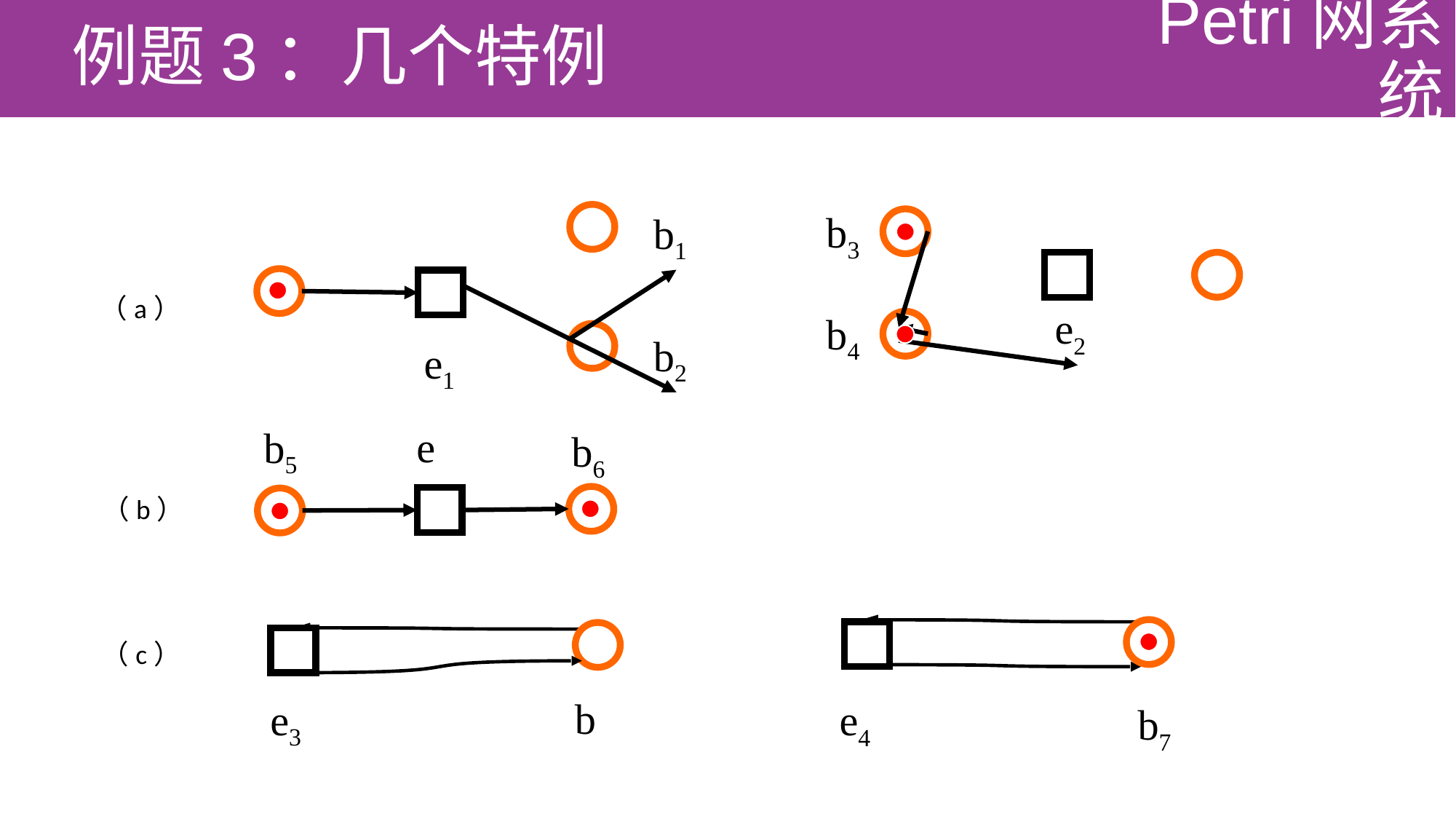

例题3：几个特例
# Petri网系统
b3

e2
b4

b1

b2

e1

（a）
e
b5
b6

（b）

e4
b7

b
e3
（c）